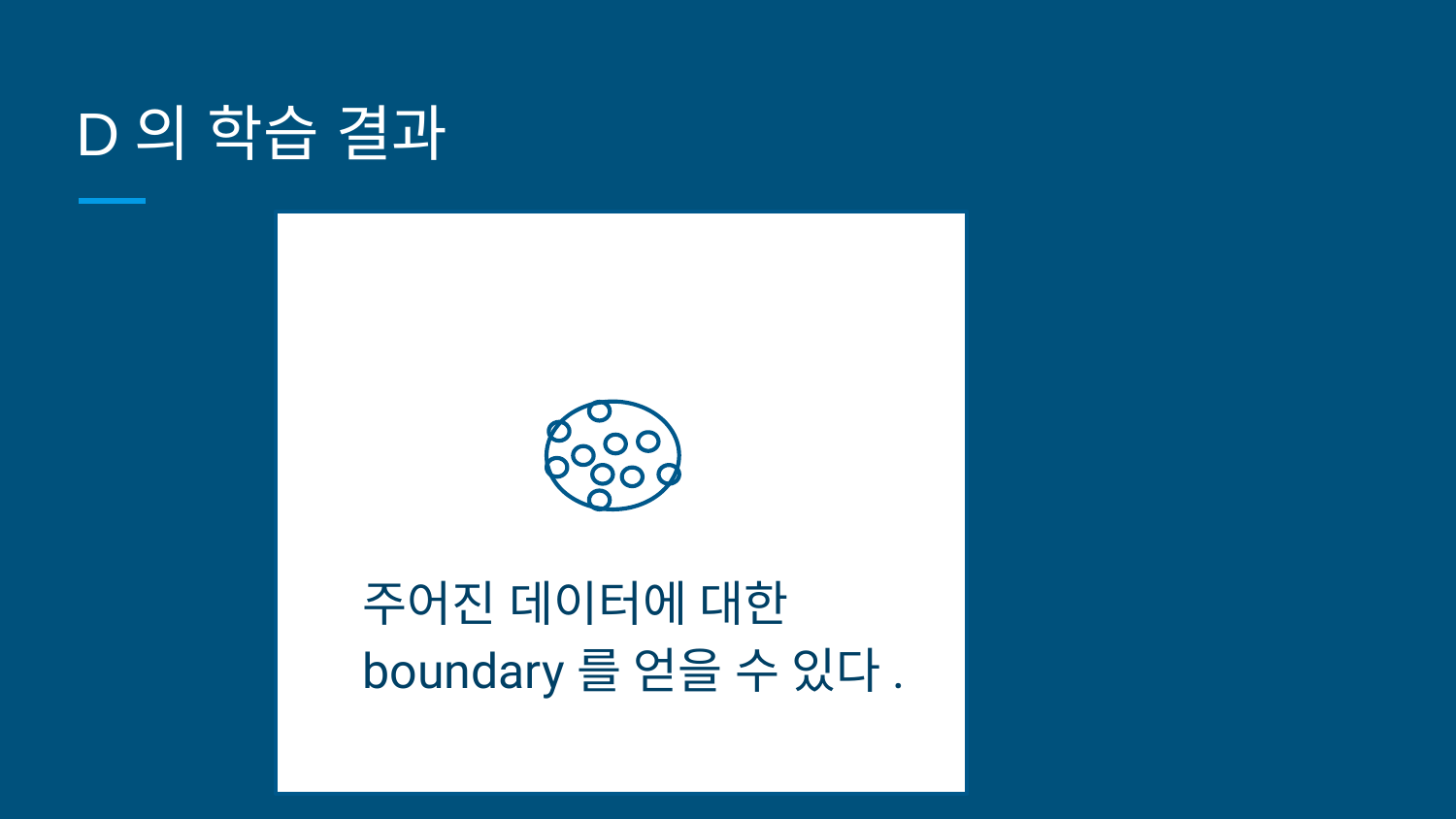

# D의 학습 결과

주어진 데이터에 대한 boundary를 얻을 수 있다.